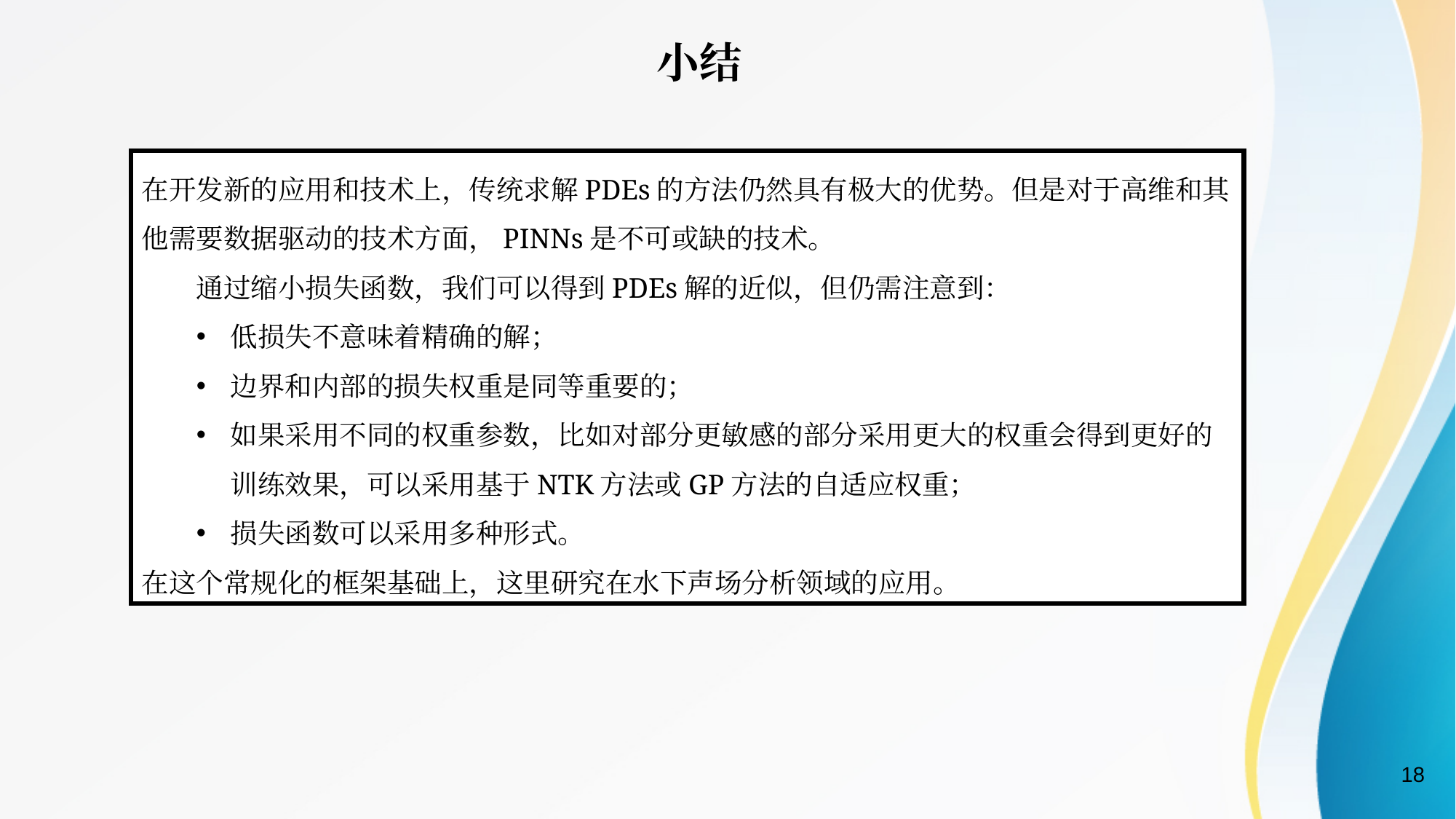

小结
在开发新的应用和技术上，传统求解PDEs的方法仍然具有极大的优势。但是对于高维和其他需要数据驱动的技术方面，PINNs是不可或缺的技术。
通过缩小损失函数，我们可以得到PDEs解的近似，但仍需注意到：
低损失不意味着精确的解；
边界和内部的损失权重是同等重要的；
如果采用不同的权重参数，比如对部分更敏感的部分采用更大的权重会得到更好的训练效果，可以采用基于NTK方法或GP方法的自适应权重；
损失函数可以采用多种形式。
在这个常规化的框架基础上，这里研究在水下声场分析领域的应用。
18